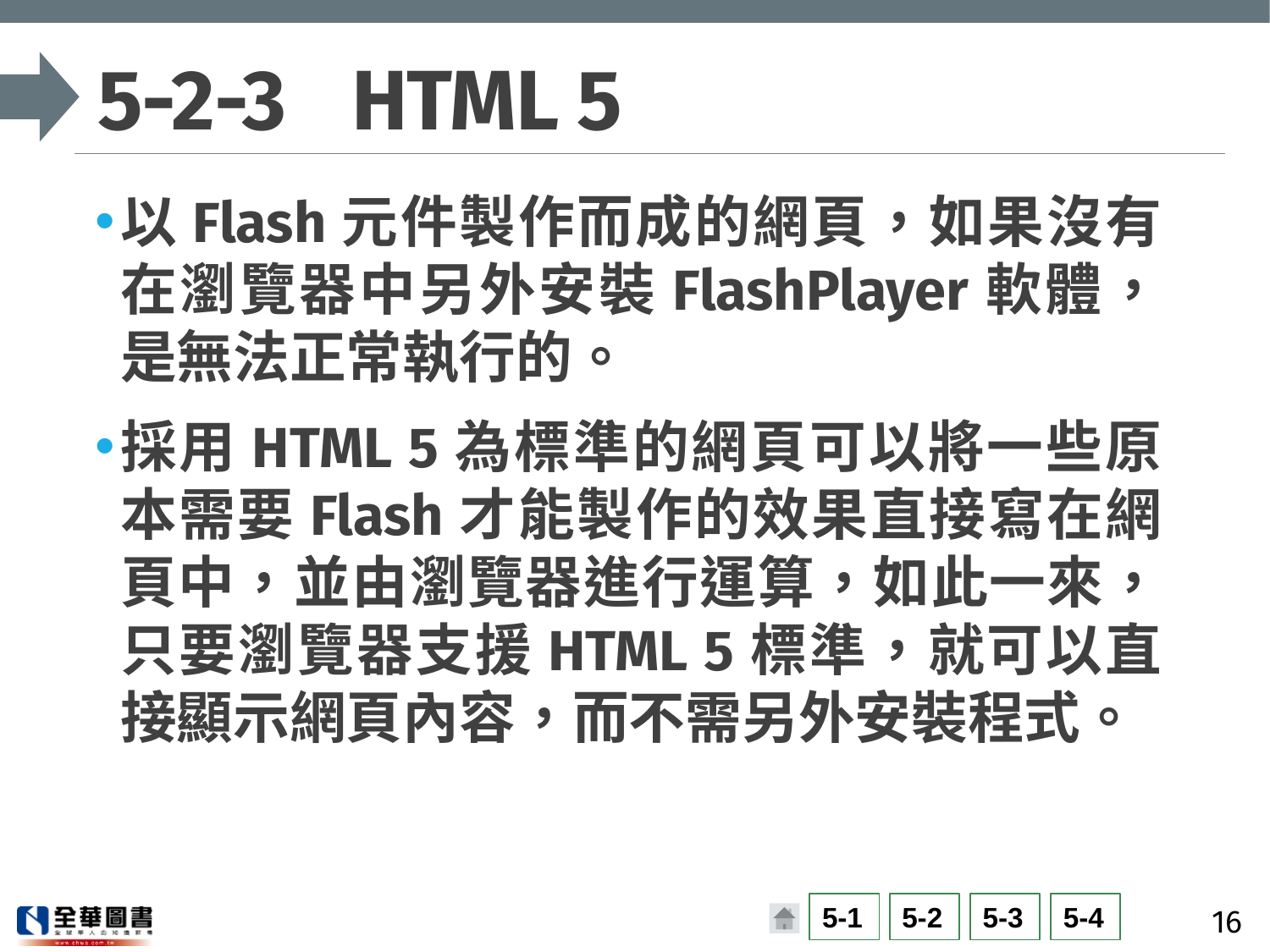

# 5-2-3	HTML 5
以Flash元件製作而成的網頁，如果沒有在瀏覽器中另外安裝FlashPlayer軟體，是無法正常執行的。
採用HTML 5為標準的網頁可以將一些原本需要Flash才能製作的效果直接寫在網頁中，並由瀏覽器進行運算，如此一來，只要瀏覽器支援HTML 5標準，就可以直接顯示網頁內容，而不需另外安裝程式。
16